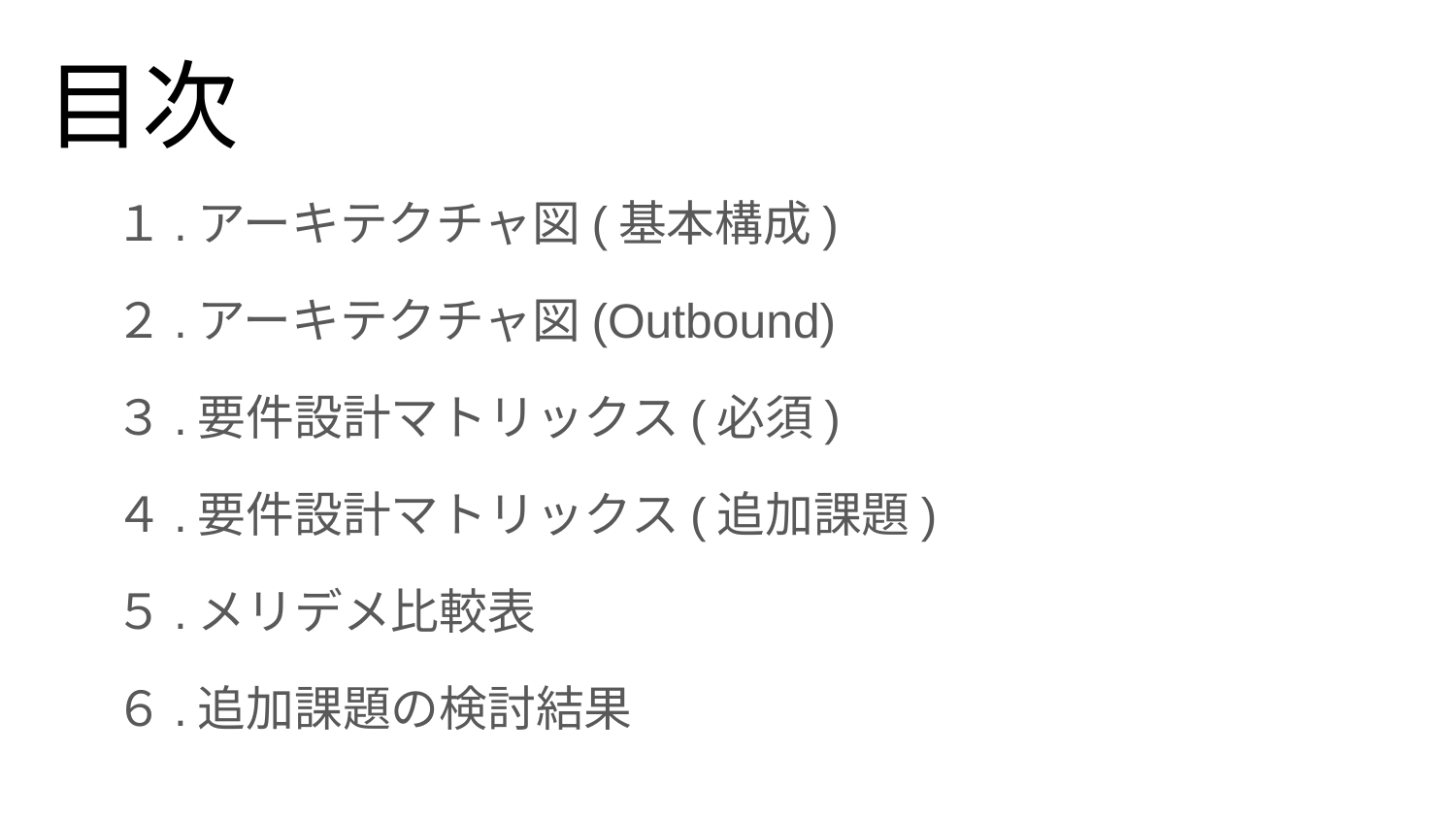

# 目次
１.アーキテクチャ図(基本構成)

２.アーキテクチャ図(Outbound)

３.要件設計マトリックス(必須)

４.要件設計マトリックス(追加課題)

５.メリデメ比較表

６.追加課題の検討結果